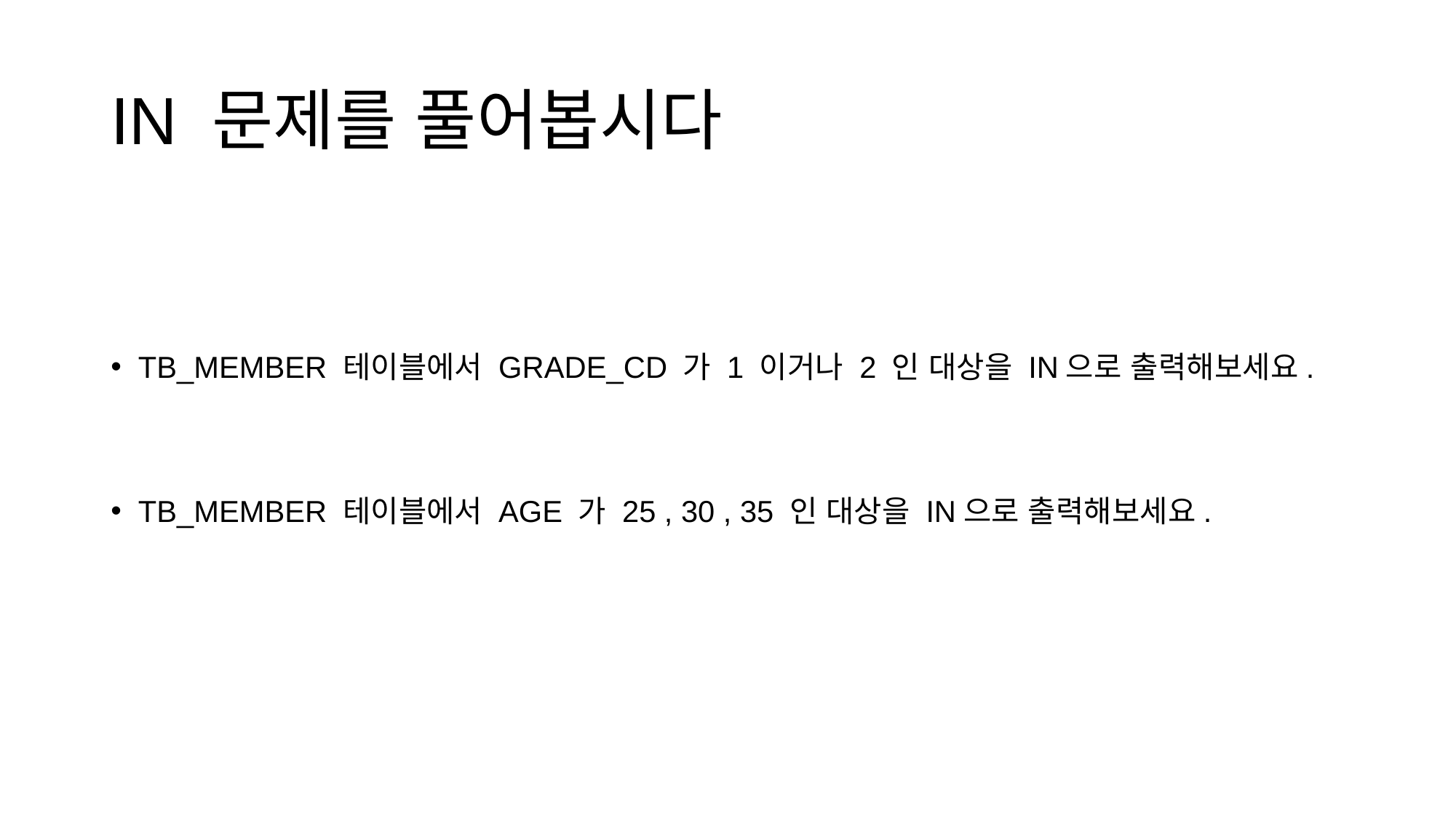

# IN 문제를 풀어봅시다
TB_MEMBER 테이블에서 GRADE_CD 가 1 이거나 2 인 대상을 IN으로 출력해보세요.

TB_MEMBER 테이블에서 AGE 가 25 , 30 , 35 인 대상을 IN으로 출력해보세요.